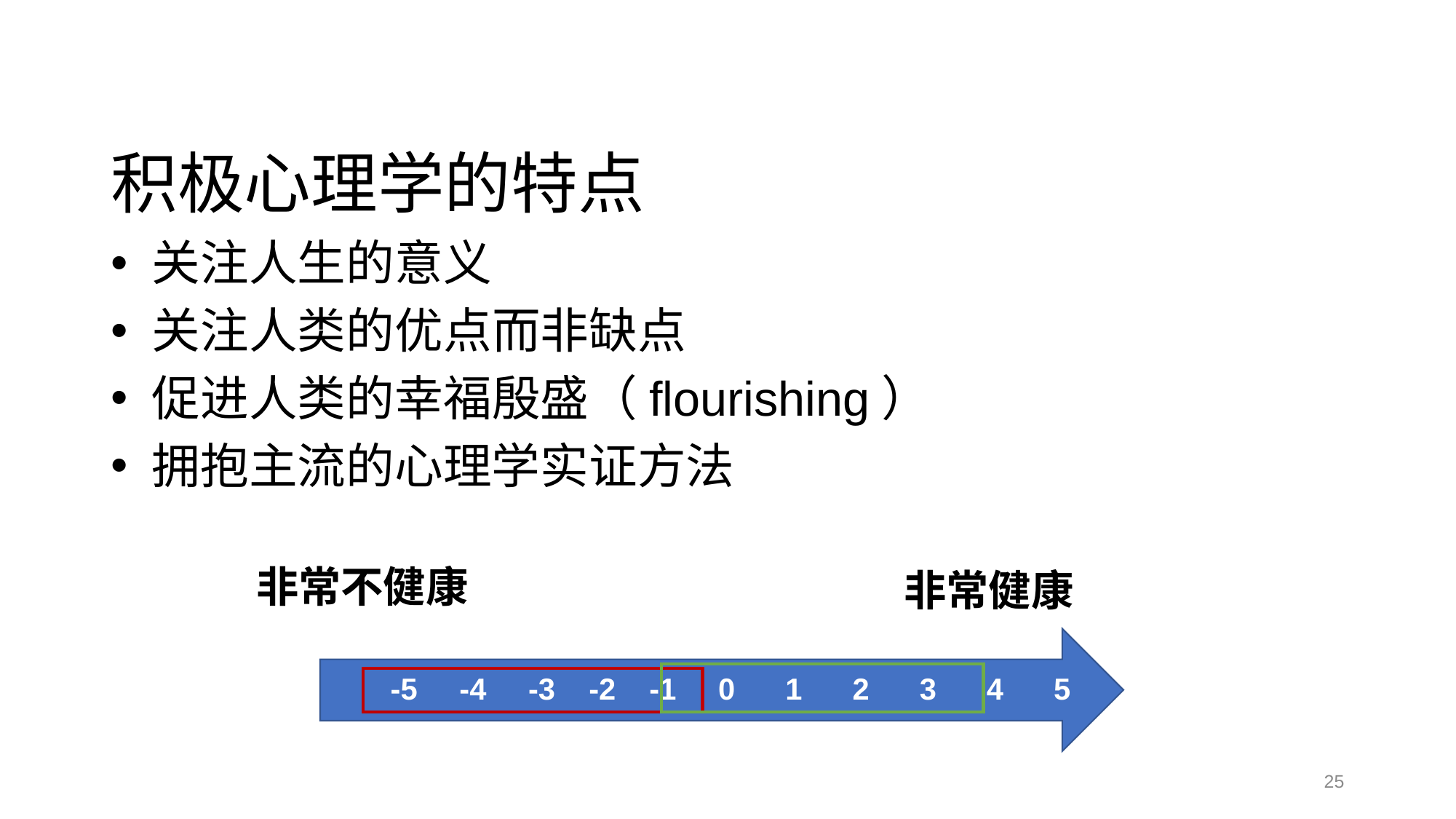

# 积极心理学的特点
关注人生的意义
关注人类的优点而非缺点
促进人类的幸福殷盛（flourishing）
拥抱主流的心理学实证方法

非常不健康
非常健康

-5     -4     -3    -2    -1     0      1      2      3      4      5

25